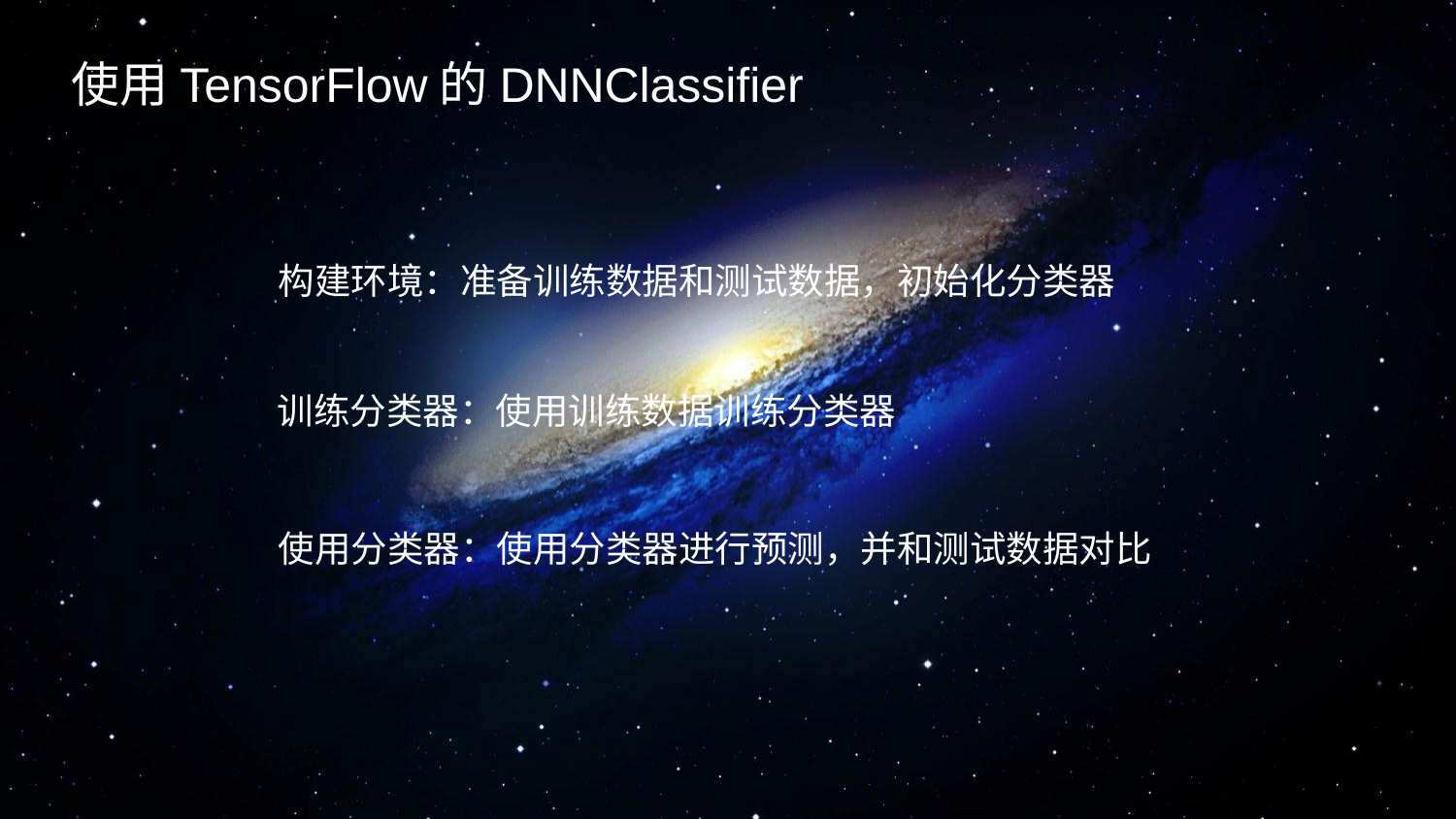

使用TensorFlow的DNNClassifier
构建环境：准备训练数据和测试数据，初始化分类器
训练分类器：使用训练数据训练分类器
使用分类器：使用分类器进行预测，并和测试数据对比